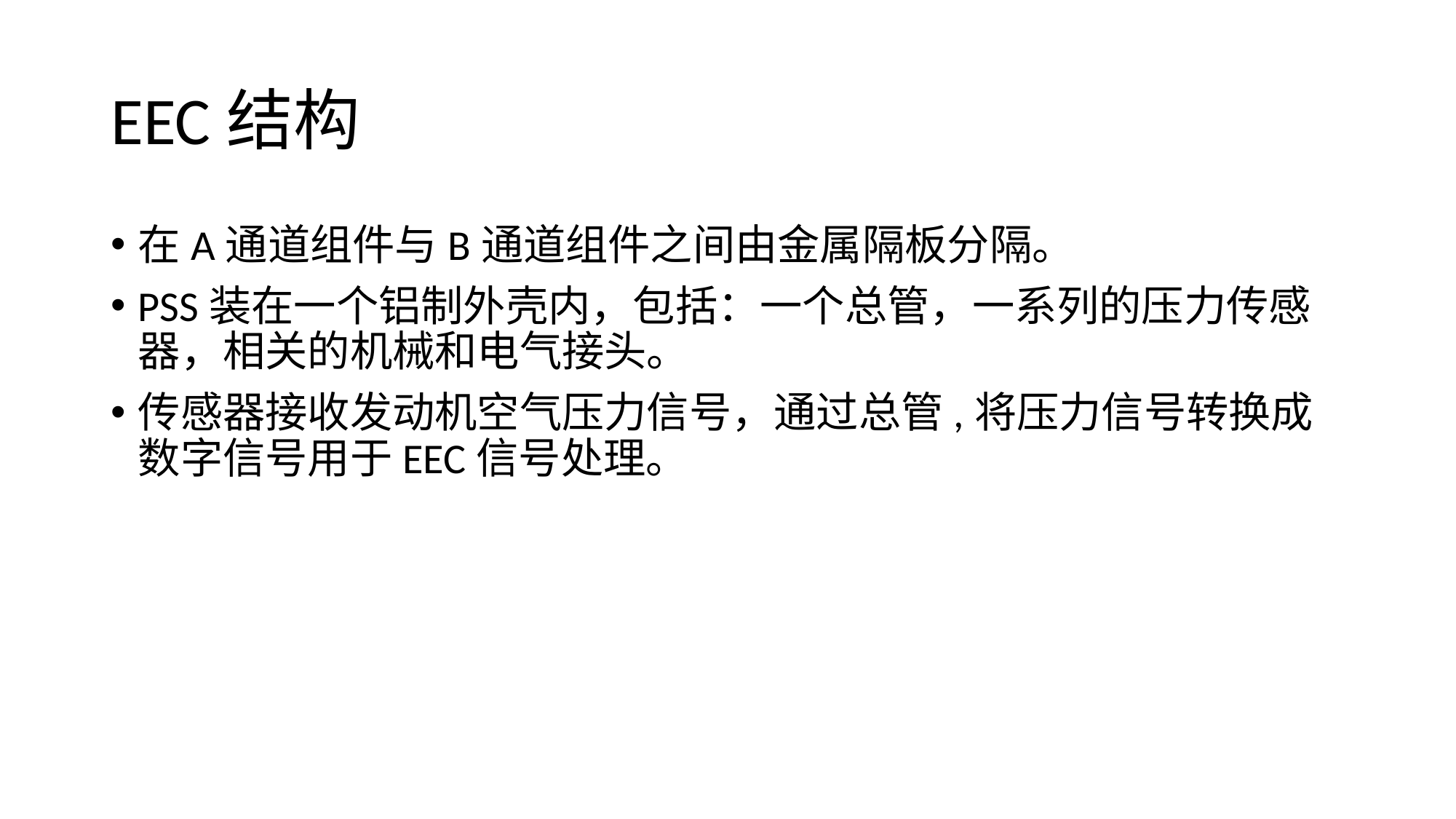

# EEC结构
在A通道组件与B通道组件之间由金属隔板分隔。
PSS装在一个铝制外壳内，包括：一个总管，一系列的压力传感器，相关的机械和电气接头。
传感器接收发动机空气压力信号，通过总管,将压力信号转换成数字信号用于EEC信号处理。